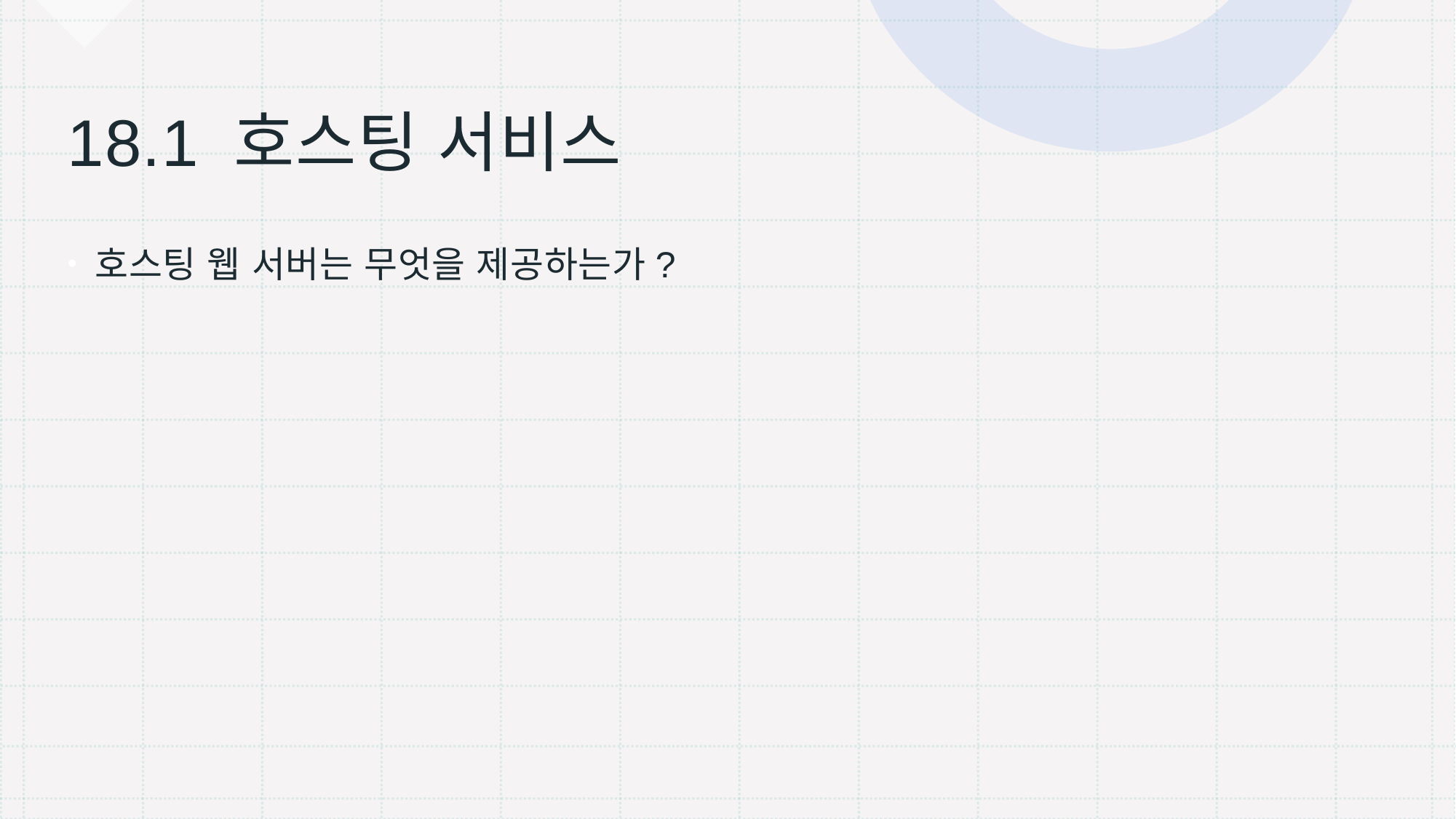

# 18.1 호스팅 서비스
호스팅 웹 서버는 무엇을 제공하는가?